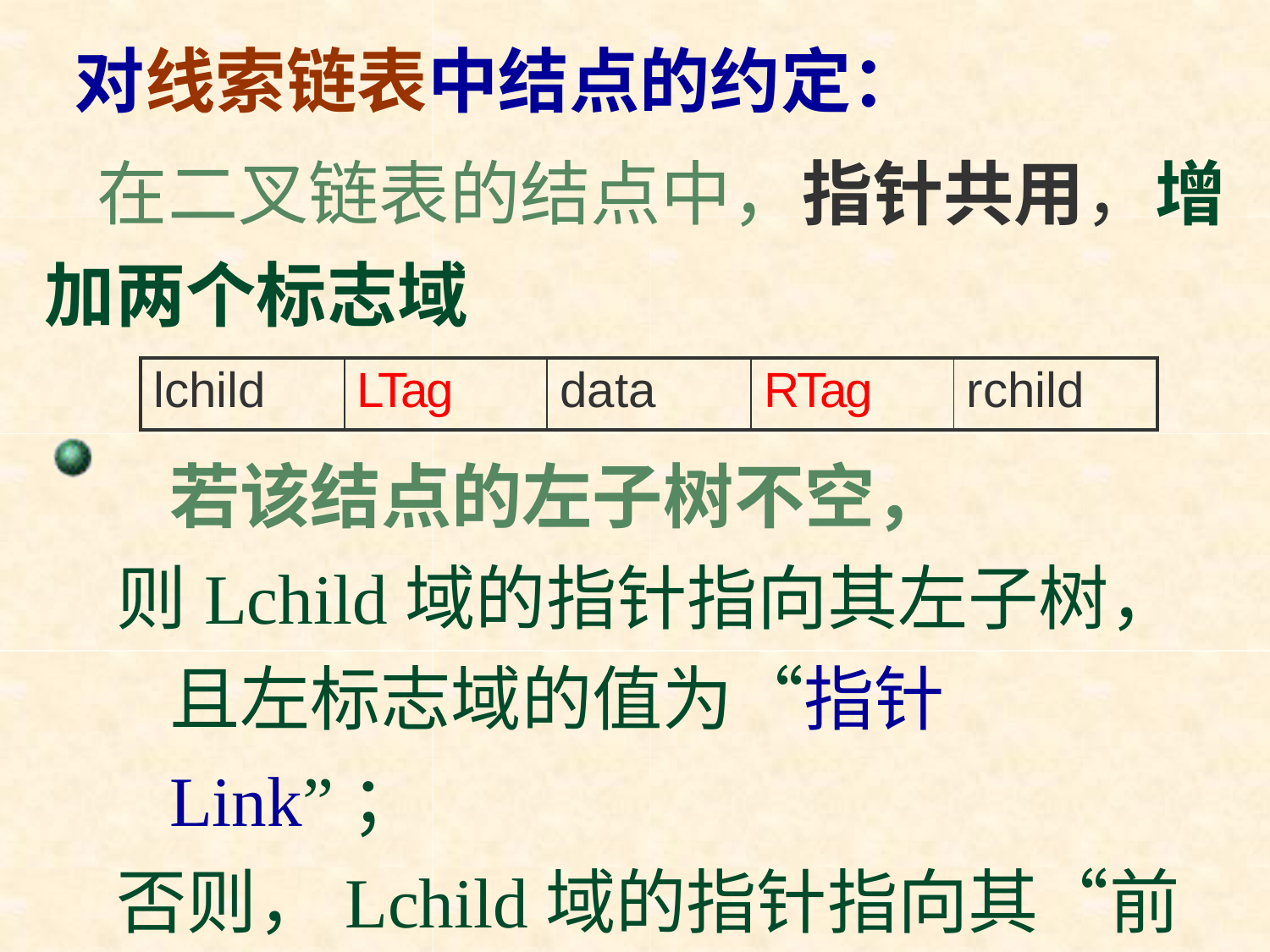

对线索链表中结点的约定：
在二叉链表的结点中，指针共用，增 加两个标志域

若该结点的左子树不空，
则Lchild域的指针指向其左子树，  且左标志域的值为“指针Link”；
否则，Lchild域的指针指向其“前驱” 且左标志的值为“线索Thread” 。
| lchild | LTag | data | RTag | rchild |
| --- | --- | --- | --- | --- |